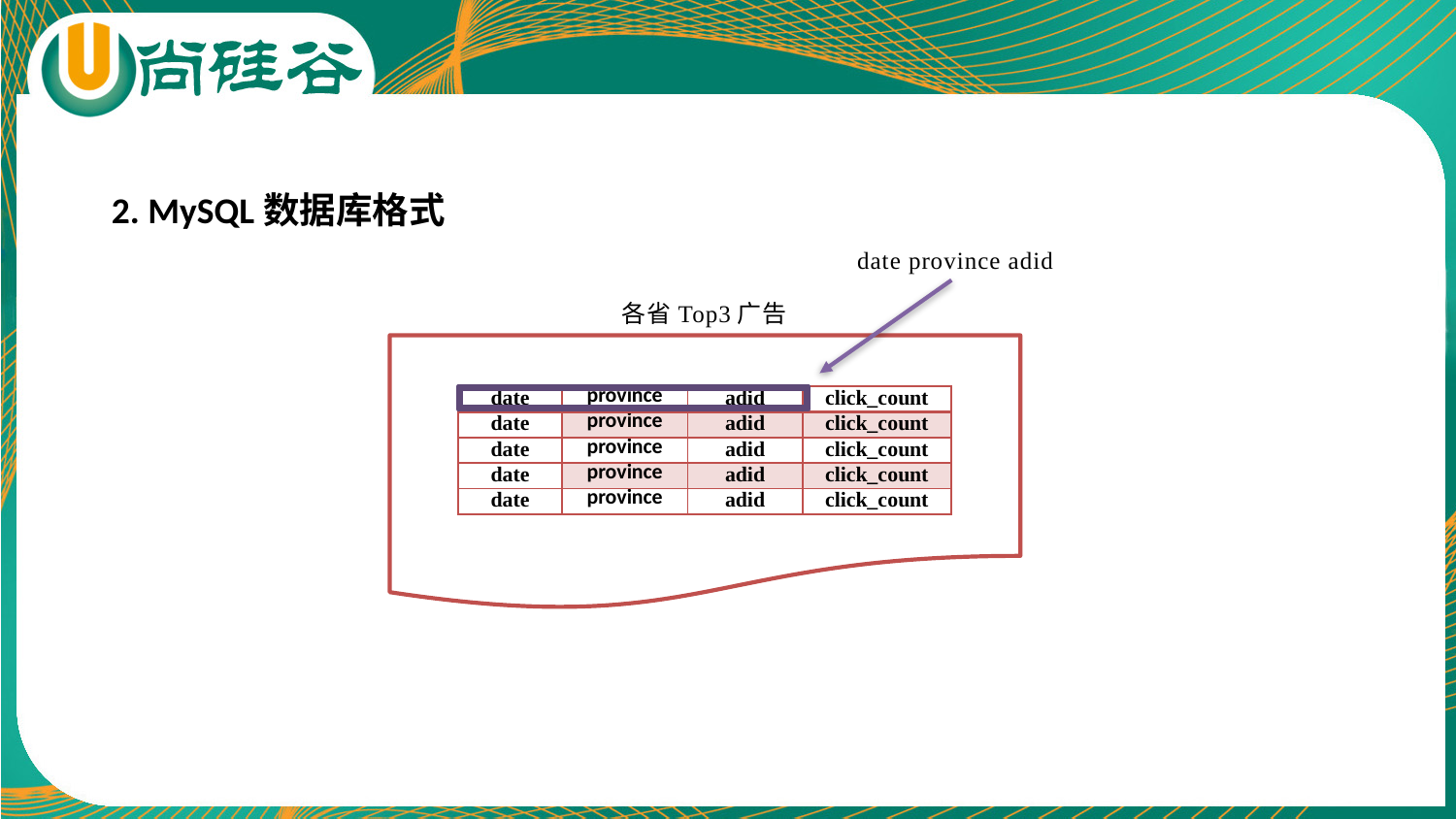

2. MySQL数据库格式
date province adid
各省Top3广告

| date | province | adid | click\_count |
| --- | --- | --- | --- |
| date | province | adid | click\_count |
| date | province | adid | click\_count |
| date | province | adid | click\_count |
| date | province | adid | click\_count |